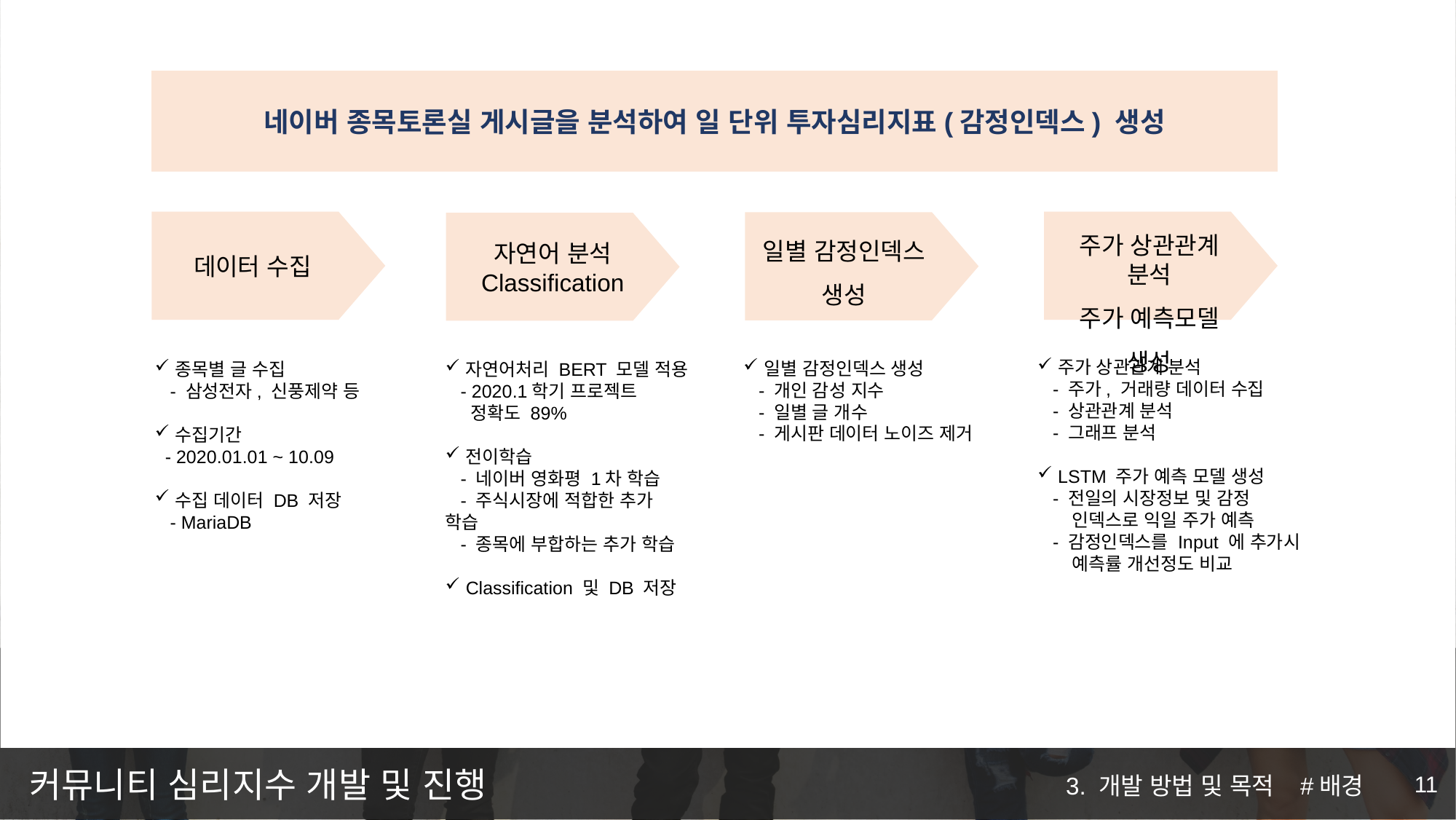

네이버 종목토론실 게시글을 분석하여 일 단위 투자심리지표(감정인덱스) 생성

주가 상관관계 분석
주가 예측모델 생성
일별 감정인덱스
생성
자연어 분석 Classification
데이터 수집
주가 상관관계 분석
   - 주가, 거래량 데이터 수집
   - 상관관계 분석
   - 그래프 분석

LSTM 주가 예측 모델 생성
   - 전일의 시장정보 및 감정
      인덱스로 익일 주가 예측
   - 감정인덱스를 Input 에 추가시
      예측률 개선정도 비교
일별 감정인덱스 생성
   - 개인 감성 지수
   - 일별 글 개수
   - 게시판 데이터 노이즈 제거

종목별 글 수집
   - 삼성전자, 신풍제약 등

수집기간
  - 2020.01.01 ~ 10.09

수집 데이터 DB 저장
   - MariaDB
자연어처리 BERT 모델 적용
   - 2020.1학기 프로젝트
     정확도 89%

전이학습
   - 네이버 영화평 1차 학습
   - 주식시장에 적합한 추가 학습
   - 종목에 부합하는 추가 학습

Classification 및 DB 저장

# 커뮤니티 심리지수 개발 및 진행
3. 개발 방법 및 목적   #배경
11